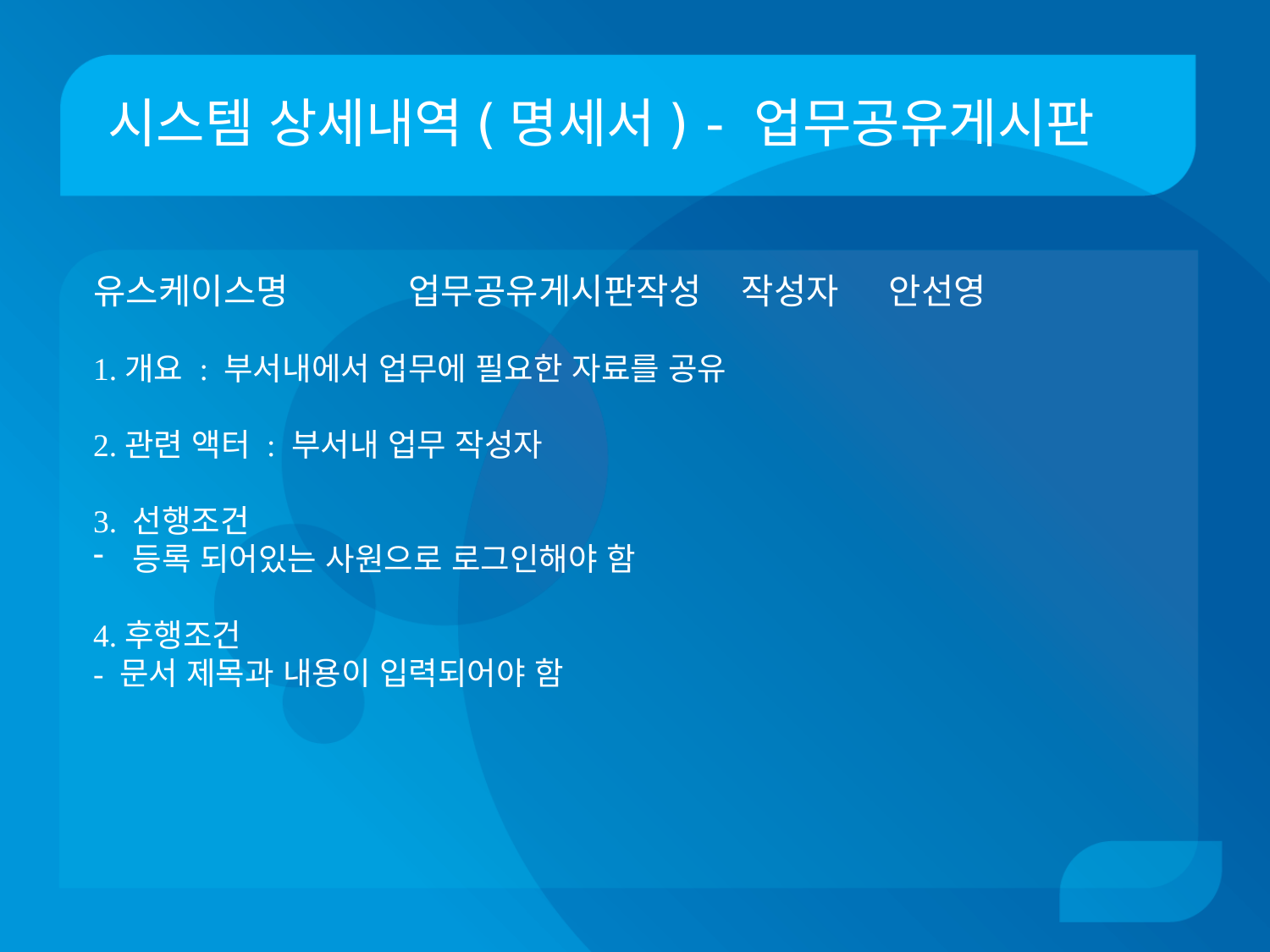

# 시스템 상세내역(명세서) - 업무공유게시판
유스케이스명            업무공유게시판작성    작성자     안선영
1.개요 : 부서내에서 업무에 필요한 자료를 공유

2.관련 액터 : 부서내 업무 작성자

3. 선행조건
등록 되어있는 사원으로 로그인해야 함

4.후행조건
- 문서 제목과 내용이 입력되어야 함